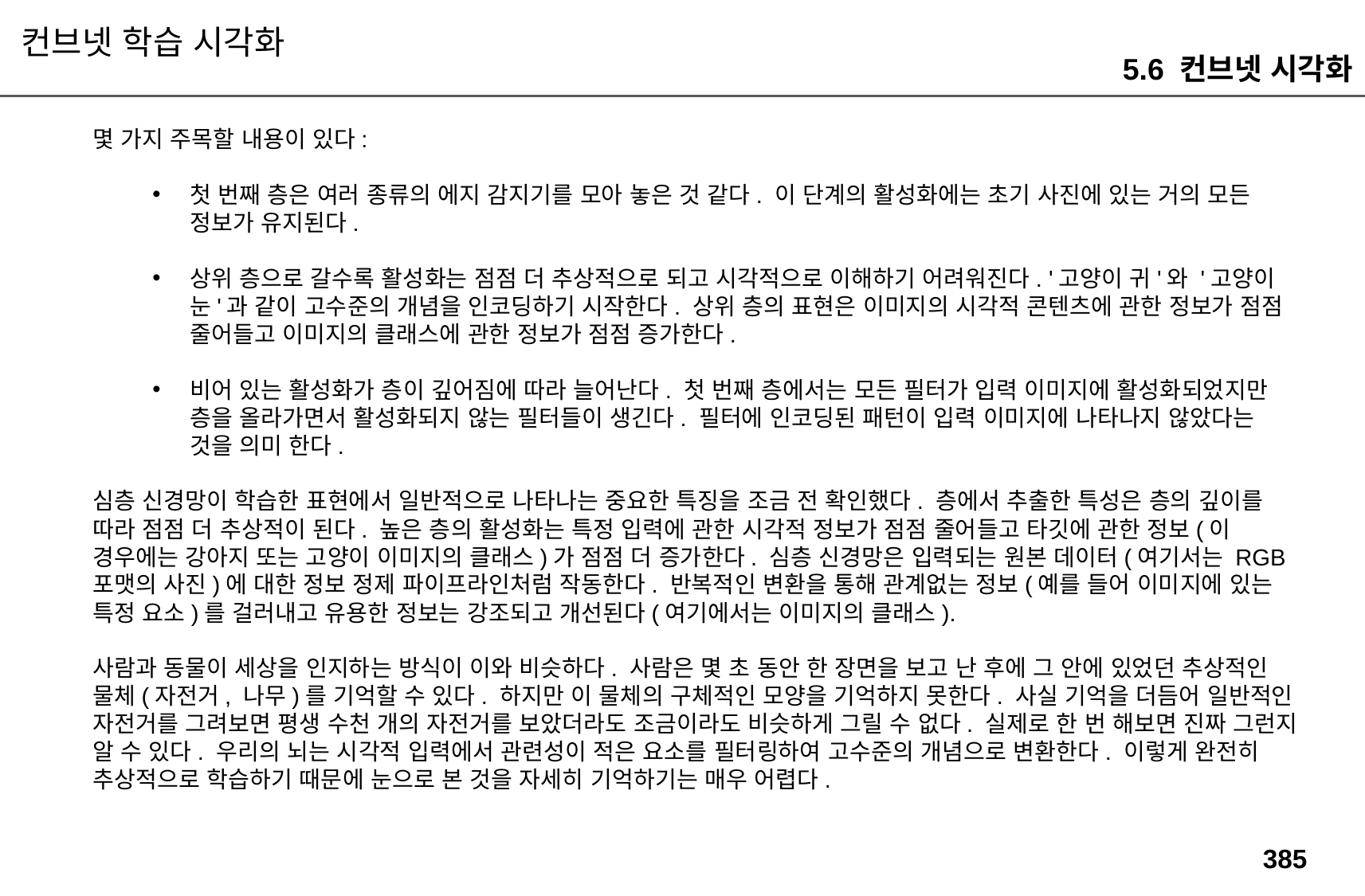

컨브넷 학습 시각화
5.6 컨브넷 시각화
몇 가지 주목할 내용이 있다:

첫 번째 층은 여러 종류의 에지 감지기를 모아 놓은 것 같다. 이 단계의 활성화에는 초기 사진에 있는 거의 모든 정보가 유지된다.

상위 층으로 갈수록 활성화는 점점 더 추상적으로 되고 시각적으로 이해하기 어려워진다. '고양이 귀'와 '고양이 눈'과 같이 고수준의 개념을 인코딩하기 시작한다. 상위 층의 표현은 이미지의 시각적 콘텐츠에 관한 정보가 점점 줄어들고 이미지의 클래스에 관한 정보가 점점 증가한다.

비어 있는 활성화가 층이 깊어짐에 따라 늘어난다. 첫 번째 층에서는 모든 필터가 입력 이미지에 활성화되었지만 층을 올라가면서 활성화되지 않는 필터들이 생긴다. 필터에 인코딩된 패턴이 입력 이미지에 나타나지 않았다는 것을 의미 한다.

심층 신경망이 학습한 표현에서 일반적으로 나타나는 중요한 특징을 조금 전 확인했다. 층에서 추출한 특성은 층의 깊이를 따라 점점 더 추상적이 된다. 높은 층의 활성화는 특정 입력에 관한 시각적 정보가 점점 줄어들고 타깃에 관한 정보(이 경우에는 강아지 또는 고양이 이미지의 클래스)가 점점 더 증가한다. 심층 신경망은 입력되는 원본 데이터(여기서는 RGB 포맷의 사진)에 대한 정보 정제 파이프라인처럼 작동한다. 반복적인 변환을 통해 관계없는 정보(예를 들어 이미지에 있는 특정 요소)를 걸러내고 유용한 정보는 강조되고 개선된다(여기에서는 이미지의 클래스).

사람과 동물이 세상을 인지하는 방식이 이와 비슷하다. 사람은 몇 초 동안 한 장면을 보고 난 후에 그 안에 있었던 추상적인 물체(자전거, 나무)를 기억할 수 있다. 하지만 이 물체의 구체적인 모양을 기억하지 못한다. 사실 기억을 더듬어 일반적인 자전거를 그려보면 평생 수천 개의 자전거를 보았더라도 조금이라도 비슷하게 그릴 수 없다. 실제로 한 번 해보면 진짜 그런지 알 수 있다. 우리의 뇌는 시각적 입력에서 관련성이 적은 요소를 필터링하여 고수준의 개념으로 변환한다. 이렇게 완전히 추상적으로 학습하기 때문에 눈으로 본 것을 자세히 기억하기는 매우 어렵다.